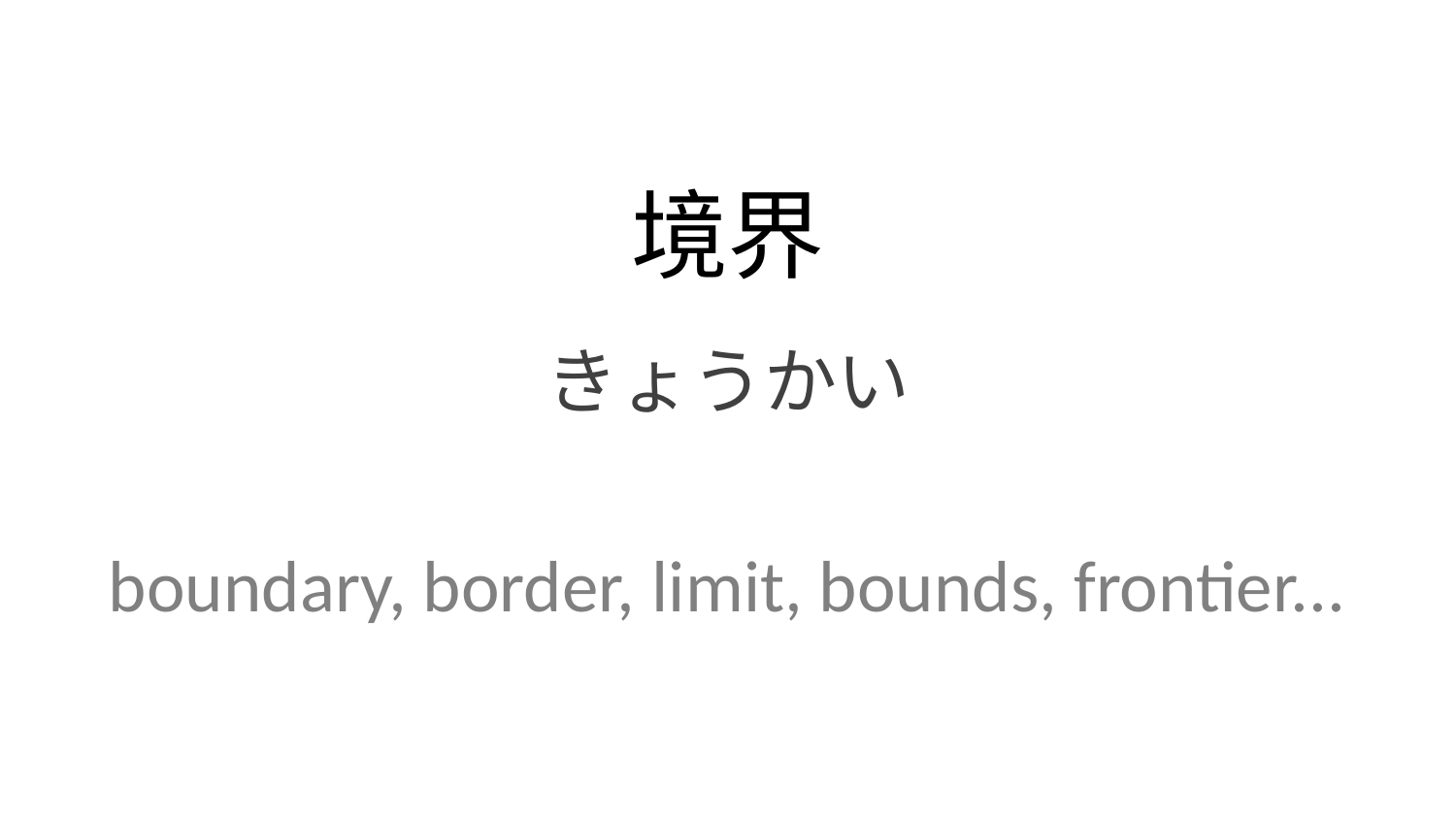

境界

きょうかい
boundary, border, limit, bounds, frontier...